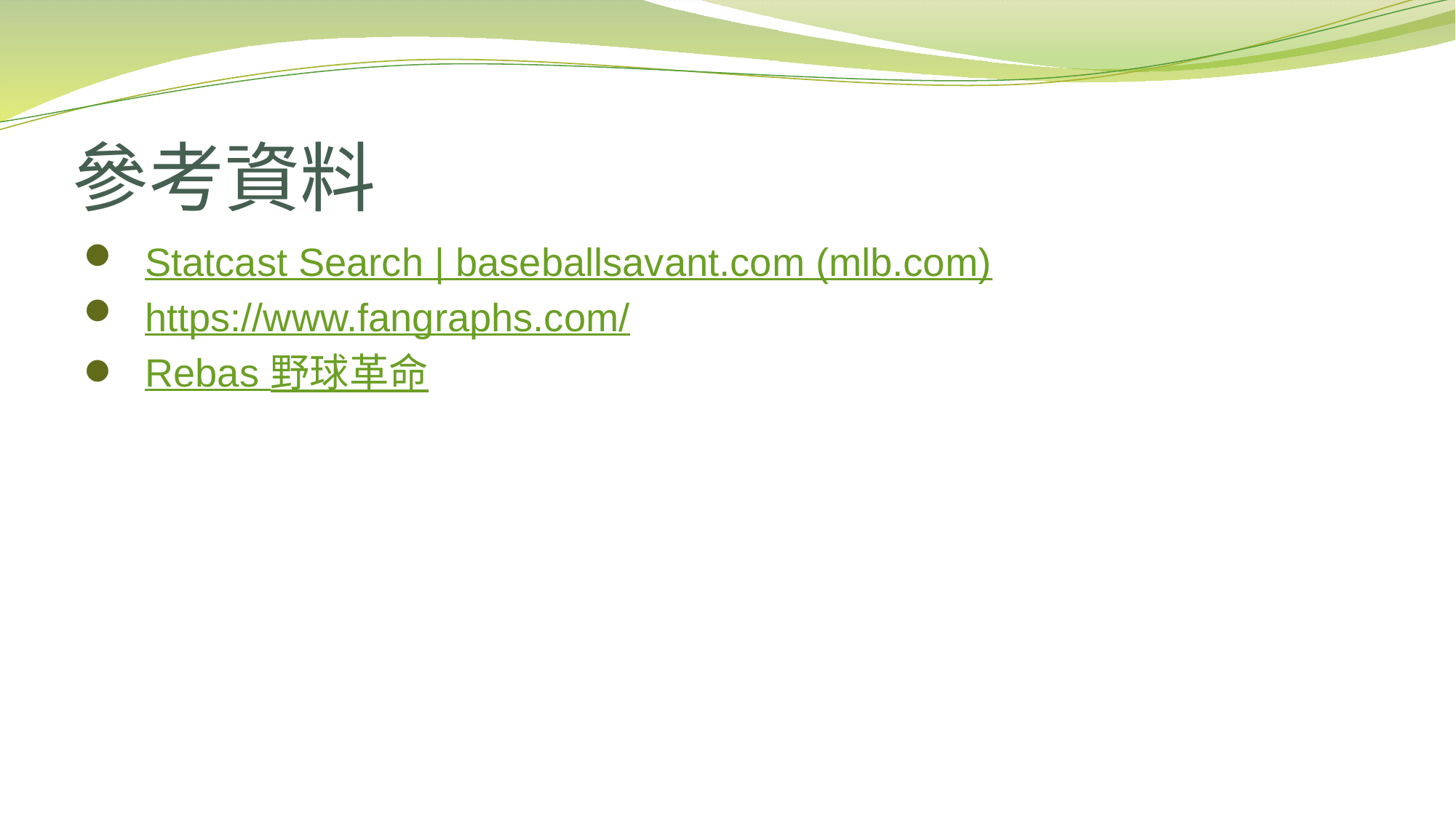

# 參考資料
Statcast Search | baseballsavant.com (mlb.com)
https://www.fangraphs.com/
Rebas 野球革命